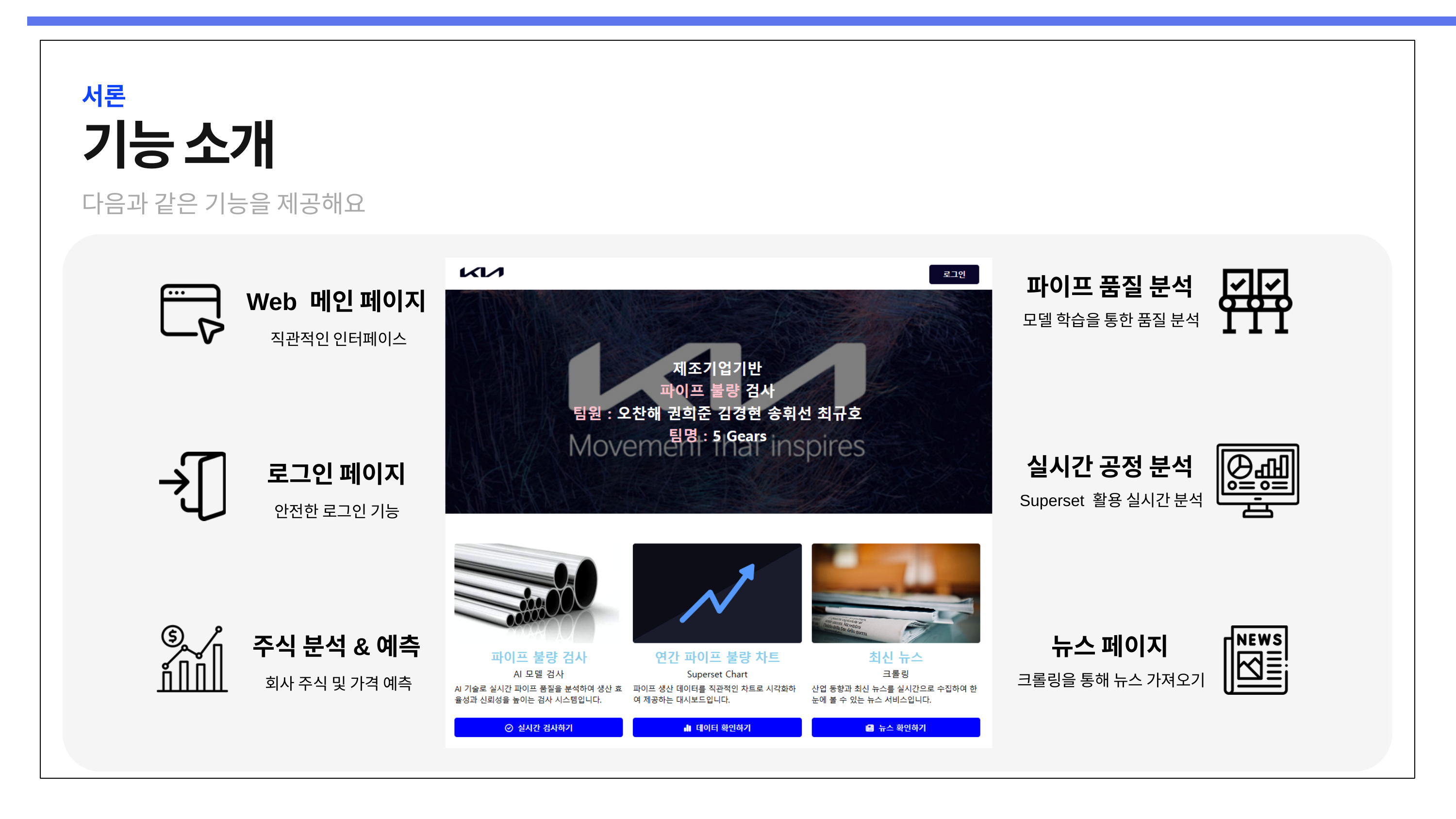

서론

기능 소개

다음과 같은 기능을 제공해요

파이프 품질 분석

Web 메인 페이지
모델 학습을 통한 품질 분석
직관적인 인터페이스

실시간 공정 분석

로그인 페이지
Superset 활용 실시간 분석
안전한 로그인 기능

주식 분석&예측
뉴스 페이지
크롤링을 통해 뉴스 가져오기
회사 주식 및 가격 예측